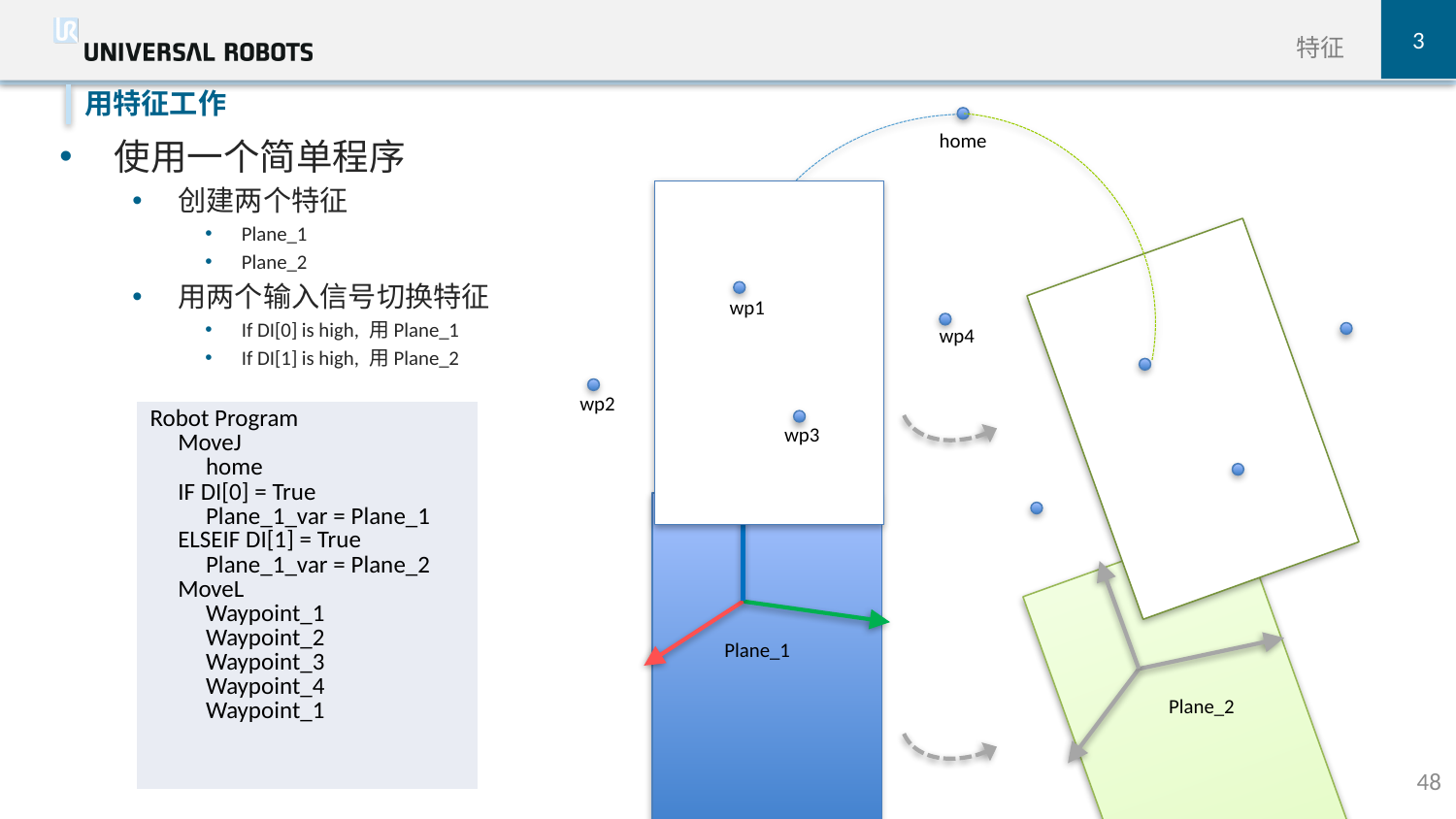

3
特征

使用一个简单程序
创建两个特征
Plane_1
Plane_2
用两个输入信号切换特征
If DI[0] is high, 用Plane_1
If DI[1] is high, 用Plane_2

用特征工作

home

wp1

wp4

wp2
| Robot Program MoveJ home IF DI[0] = True Plane\_1\_var = Plane\_1 ELSEIF DI[1] = True Plane\_1\_var = Plane\_2 MoveL Waypoint\_1 Waypoint\_2 Waypoint\_3 Waypoint\_4 Waypoint\_1 |
| --- |

wp3

Plane_1

Plane_2
48